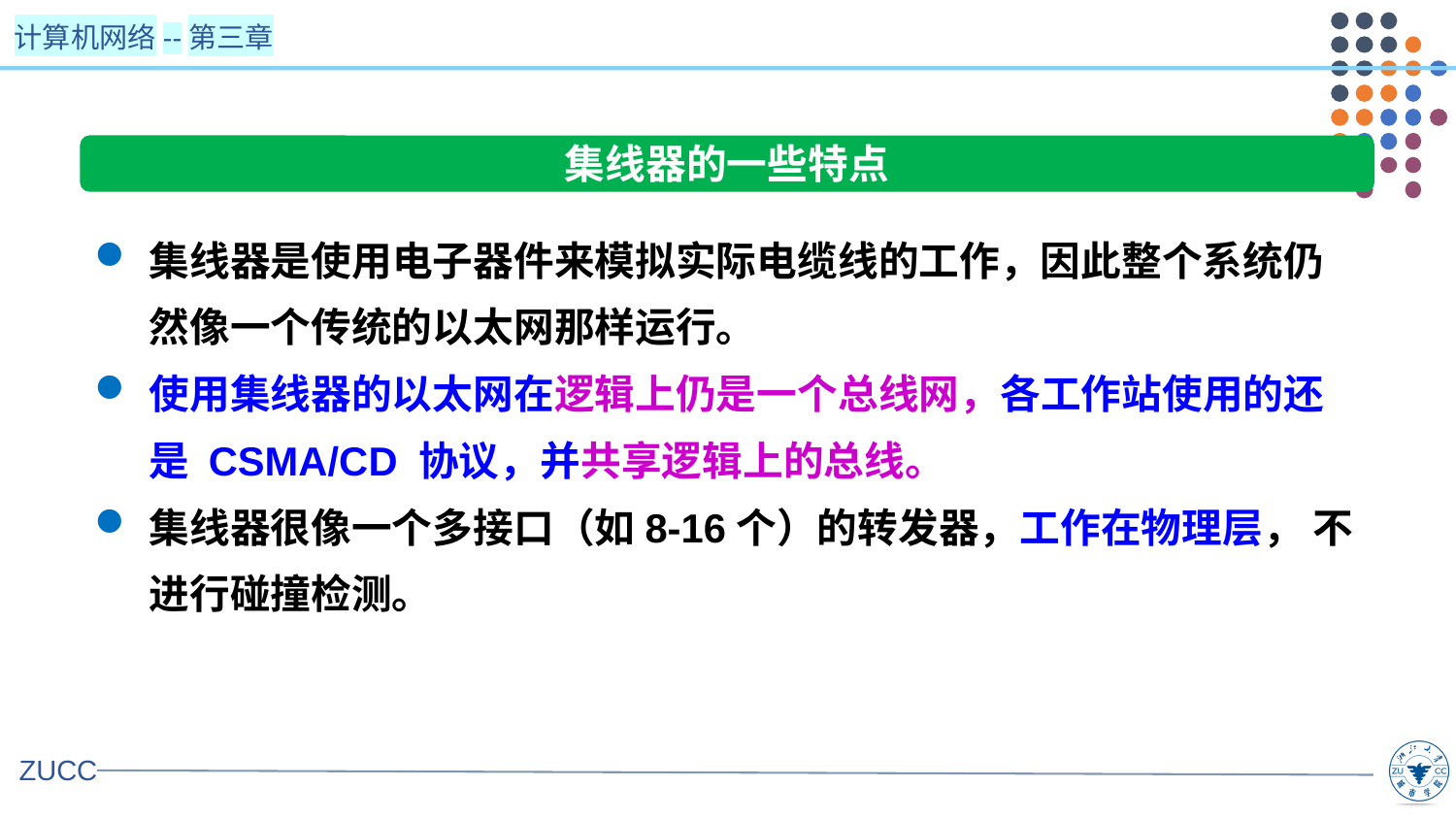

集线器的一些特点

集线器是使用电子器件来模拟实际电缆线的工作，因此整个系统仍然像一个传统的以太网那样运行。
使用集线器的以太网在逻辑上仍是一个总线网，各工作站使用的还是 CSMA/CD 协议，并共享逻辑上的总线。
集线器很像一个多接口（如8-16个）的转发器，工作在物理层， 不进行碰撞检测。